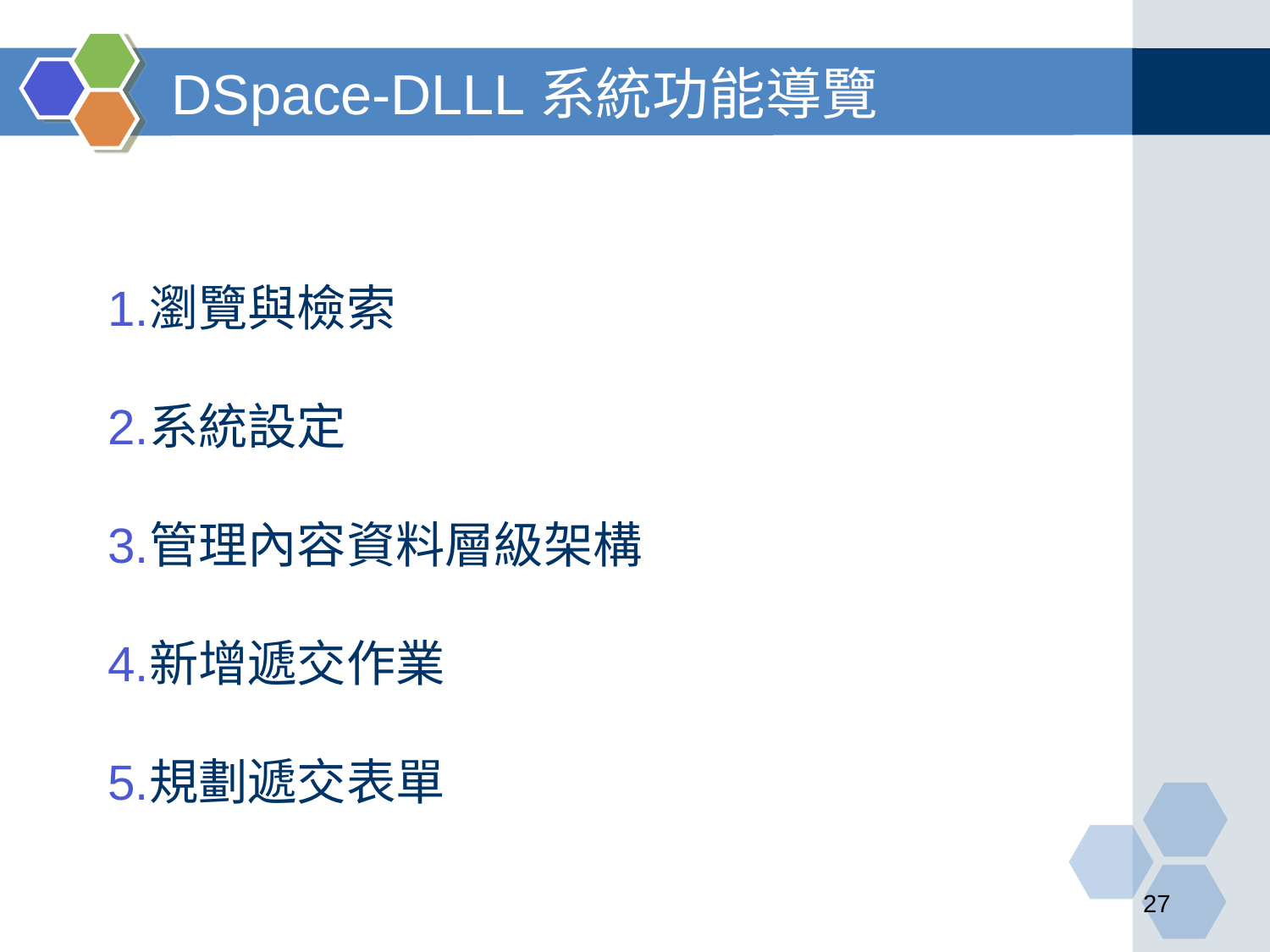

# DSpace-DLLL系統功能導覽
瀏覽與檢索
系統設定
管理內容資料層級架構
新增遞交作業
規劃遞交表單
27